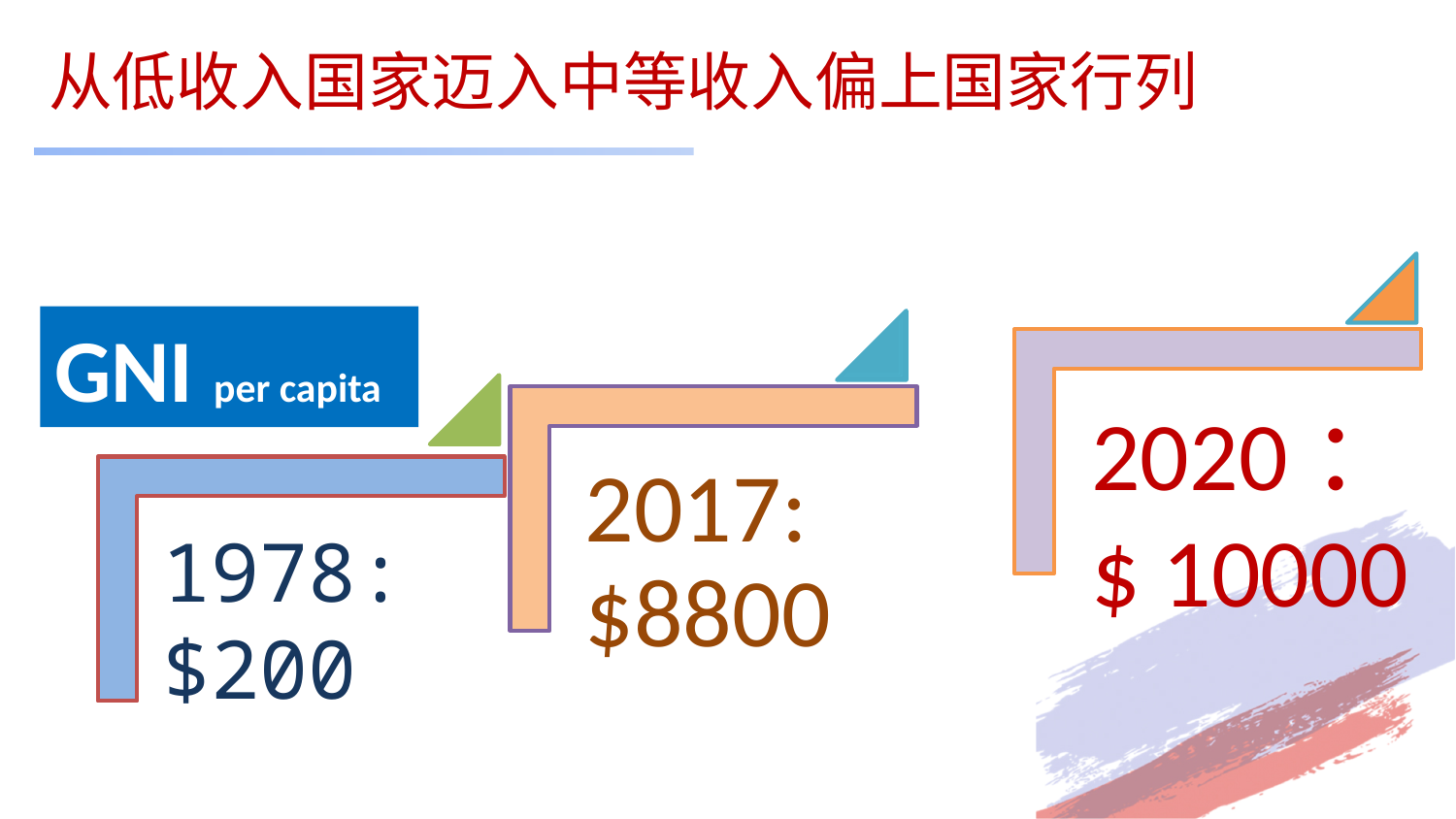

# 从低收入国家迈入中等收入偏上国家行列
1978:
$200
2017:
$8800

GNI per capita
2020：
$ 10000